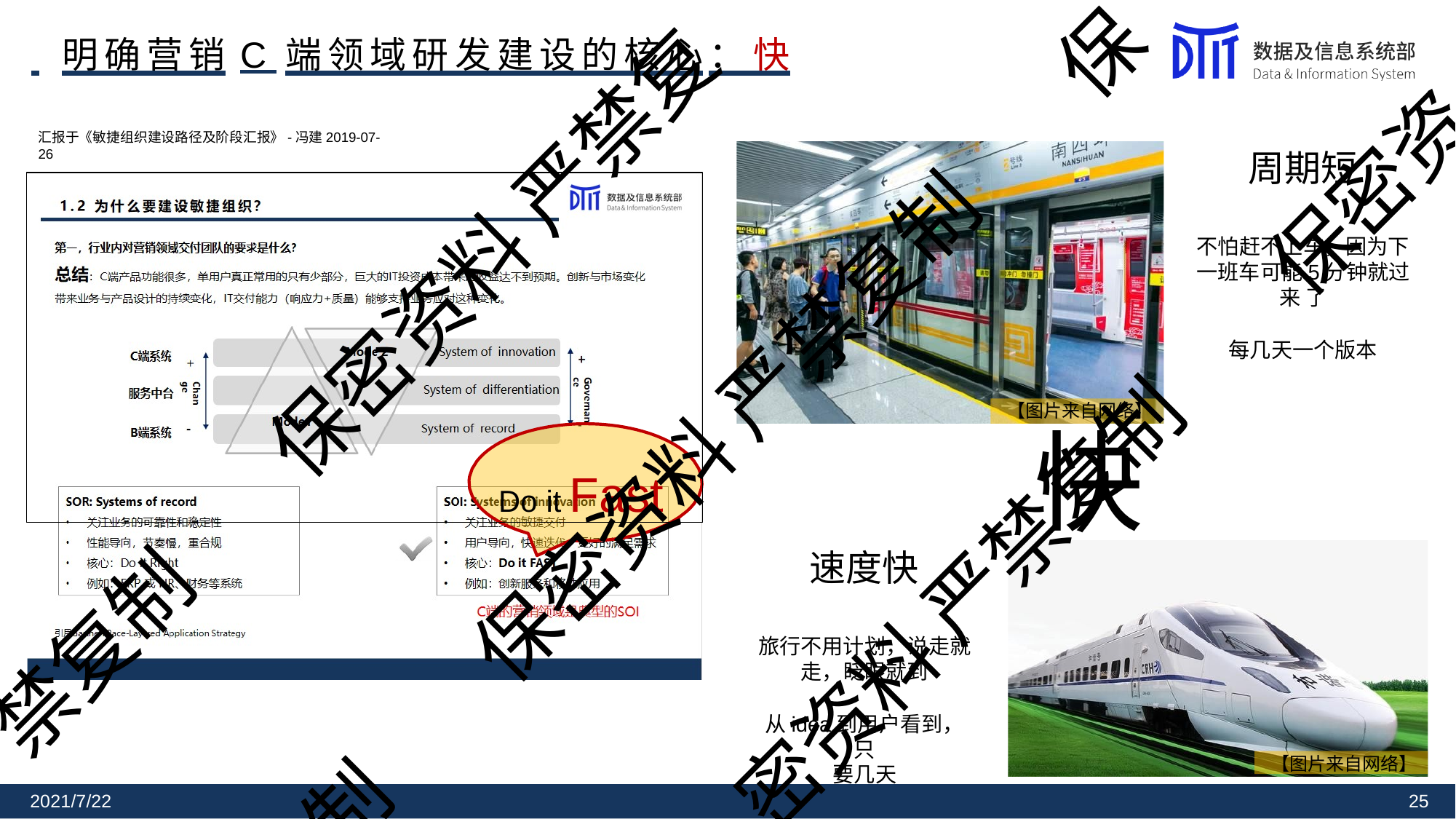

保
 	明确营销C 端领域研发建设的核心： 快
汇报于《敏捷组织建设路径及阶段汇报》-冯建2019-07-26

周期短
保密资

Do it Fast

保密资料 严禁复
不怕赶不上车，因为下 一班车可能5分钟就过来 了

每几天一个版本
保密资料 严禁复制
【图片来自网络】

快

速度快
密资料 严禁复制
禁复制
旅行不用计划，说走就 走，眨眼就到

从idea到用户看到，只
要几天
【图片来自网络】
制
25
2021/7/22